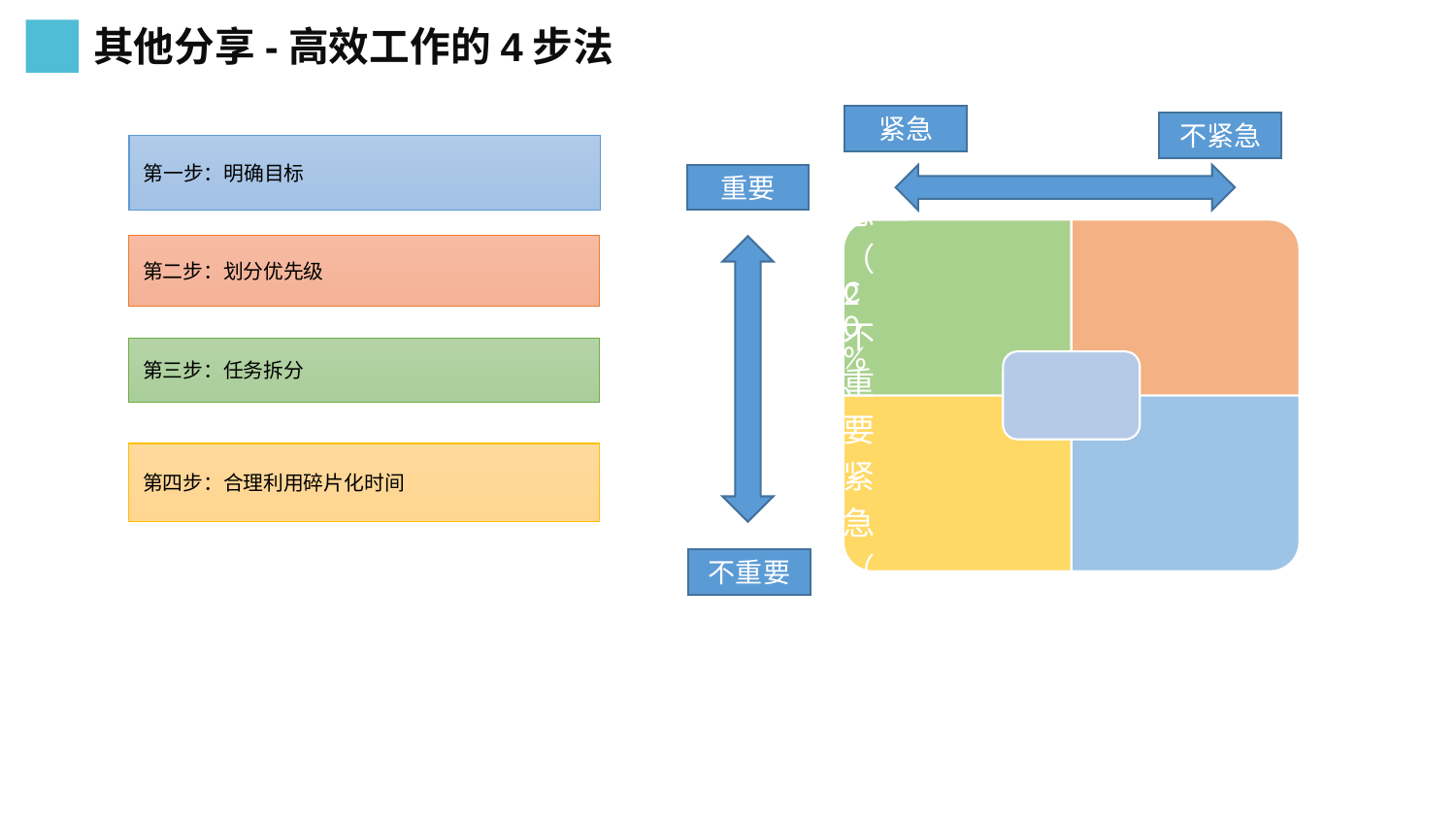

其他分享-高效工作的4步法

紧急
不紧急
重要

不重要
第一步：明确目标
B重要不紧急
A重要紧急
第二步：划分优先级
第三步：任务拆分
第四步：合理利用碎片化时间